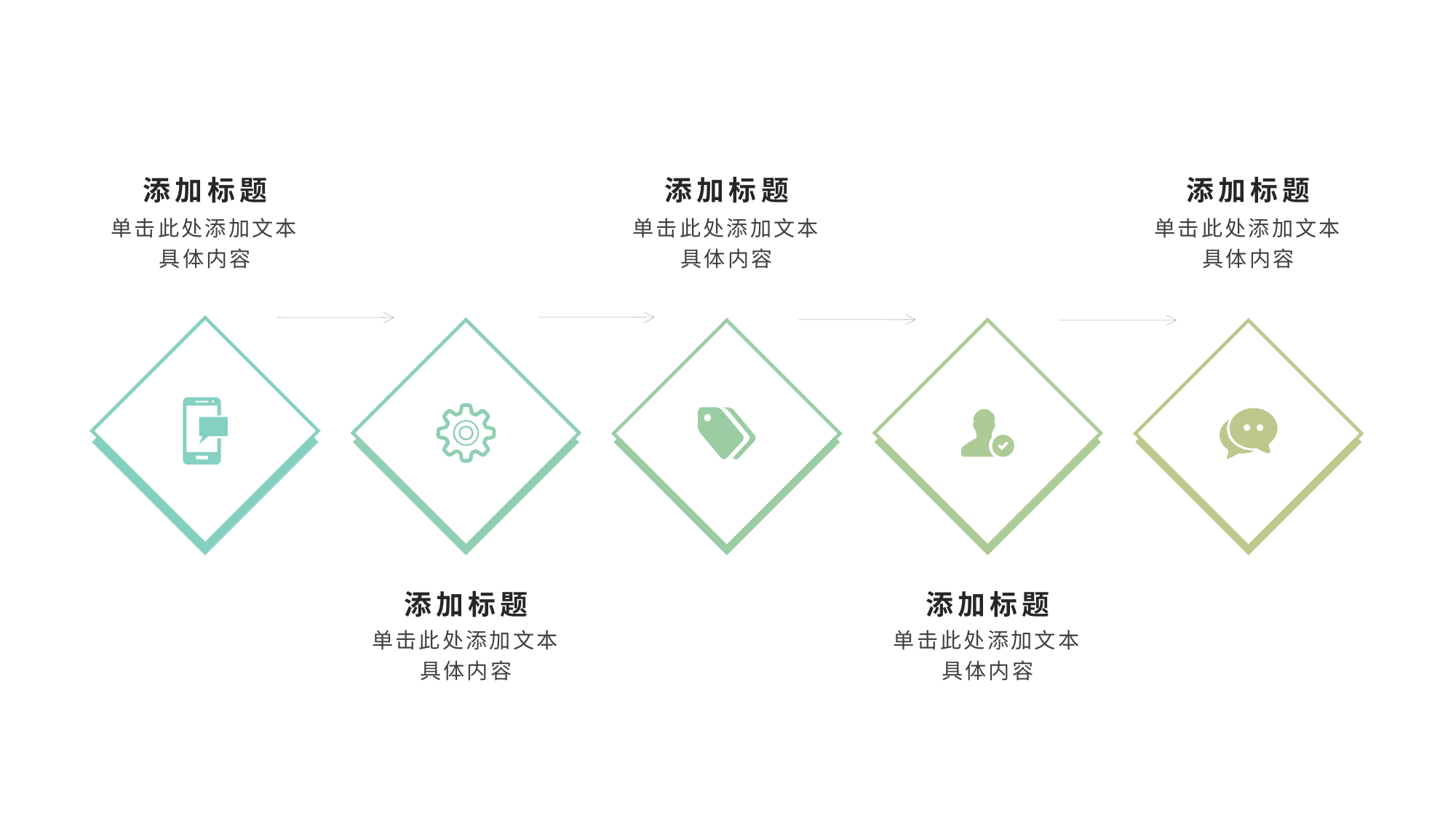

添加标题
添加标题
添加标题
单击此处添加文本具体内容
单击此处添加文本具体内容
单击此处添加文本具体内容

添加标题
添加标题
单击此处添加文本具体内容
单击此处添加文本具体内容